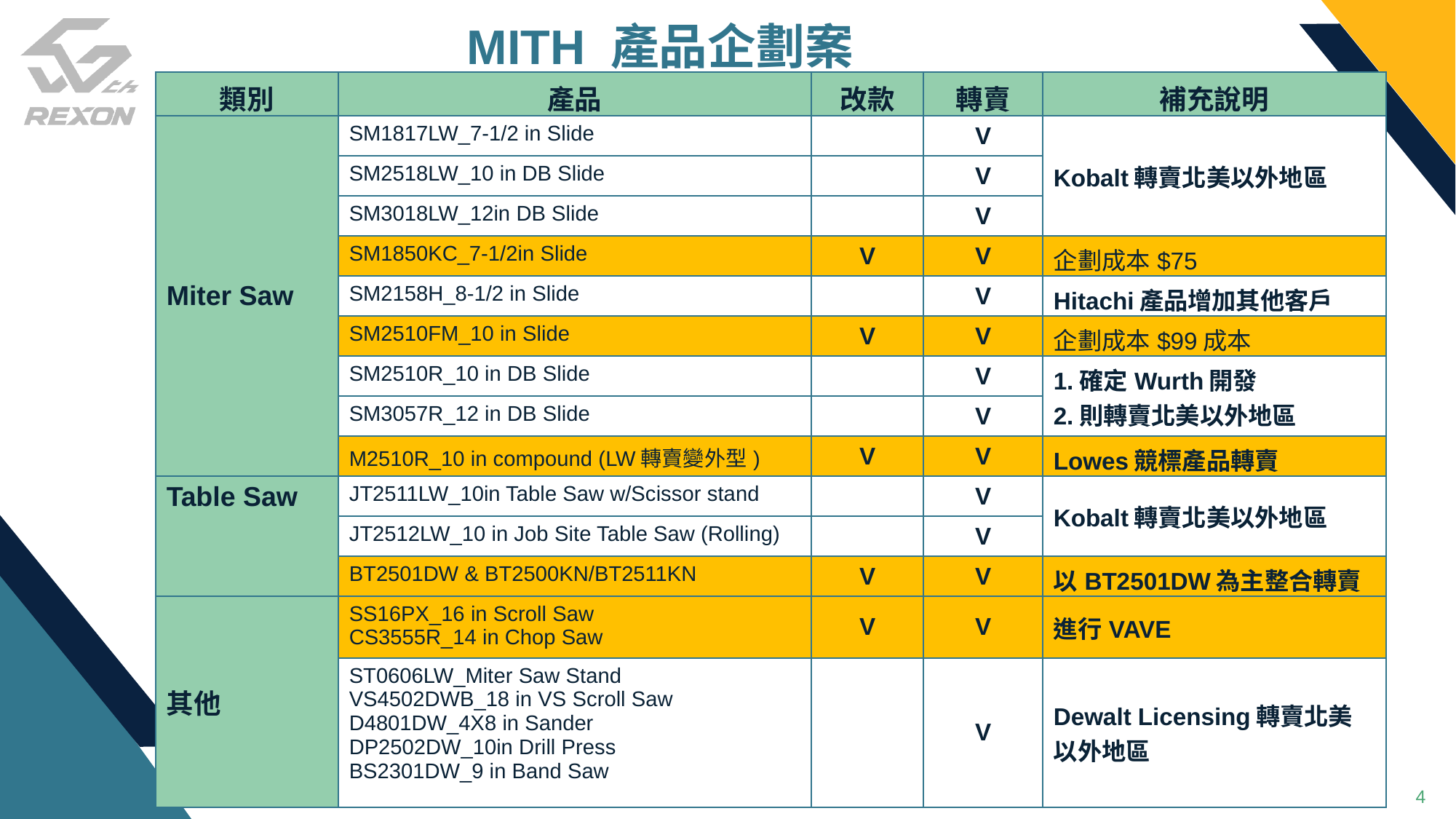

MITH 產品企劃案
| 類別 | 產品 | 改款 | 轉賣 | 補充說明 |
| --- | --- | --- | --- | --- |
| Miter Saw | SM1817LW\_7-1/2 in Slide |  | V | Kobalt轉賣北美以外地區 |
|  | SM2518LW\_10 in DB Slide |  | V |  |
|  | SM3018LW\_12in DB Slide |  | V |  |
|  | SM1850KC\_7-1/2in Slide | V | V | 企劃成本$75 |
|  | SM2158H\_8-1/2 in Slide |  | V | Hitachi產品增加其他客戶 |
|  | SM2510FM\_10 in Slide | V | V | 企劃成本$99成本 |
|  | SM2510R\_10 in DB Slide |  | V | 1.確定Wurth開發 2.則轉賣北美以外地區 |
|  | SM3057R\_12 in DB Slide |  | V |  |
|  | M2510R\_10 in compound (LW轉賣變外型) | V | V | Lowes競標產品轉賣 |
| Table Saw | JT2511LW\_10in Table Saw w/Scissor stand |  | V | Kobalt轉賣北美以外地區 |
|  | JT2512LW\_10 in Job Site Table Saw (Rolling) |  | V |  |
|  | BT2501DW & BT2500KN/BT2511KN | V | V | 以BT2501DW為主整合轉賣 |
| 其他 | SS16PX\_16 in Scroll Saw CS3555R\_14 in Chop Saw | V | V | 進行VAVE |
|  | ST0606LW\_Miter Saw Stand VS4502DWB\_18 in VS Scroll Saw D4801DW\_4X8 in Sander DP2502DW\_10in Drill Press BS2301DW\_9 in Band Saw |  | V | Dewalt Licensing轉賣北美以外地區 |
4